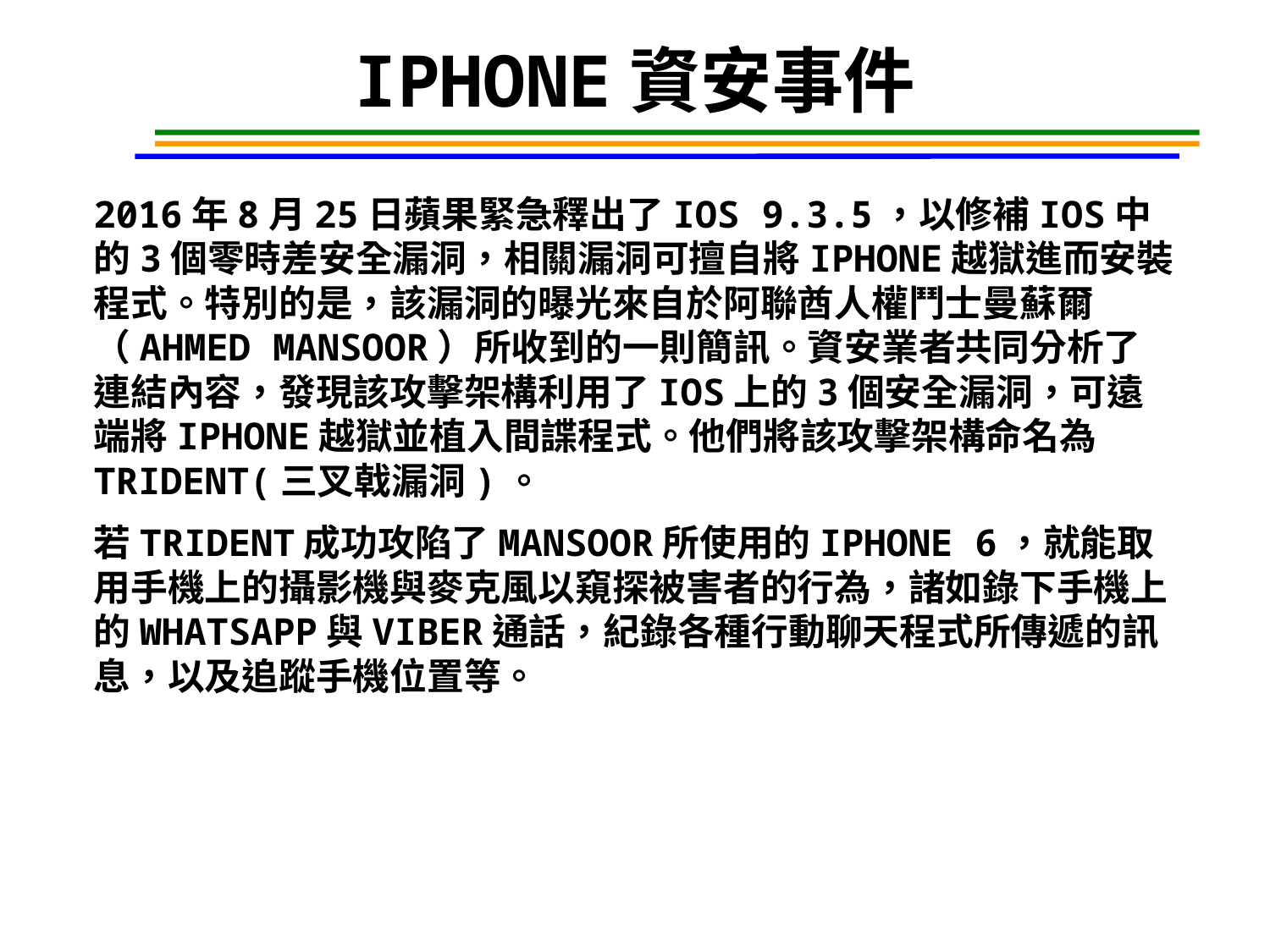

# IPHONE資安事件
2016年8月25日蘋果緊急釋出了iOS 9.3.5，以修補iOS中的3個零時差安全漏洞，相關漏洞可擅自將iPhone越獄進而安裝程式。特別的是，該漏洞的曝光來自於阿聯酋人權鬥士曼蘇爾（Ahmed Mansoor）所收到的一則簡訊。資安業者共同分析了連結內容，發現該攻擊架構利用了iOS上的3個安全漏洞，可遠端將iPhone越獄並植入間諜程式。他們將該攻擊架構命名為Trident(三叉戟漏洞)。
若Trident成功攻陷了Mansoor所使用的iPhone 6，就能取用手機上的攝影機與麥克風以窺探被害者的行為，諸如錄下手機上的WhatsApp與Viber通話，紀錄各種行動聊天程式所傳遞的訊息，以及追蹤手機位置等。